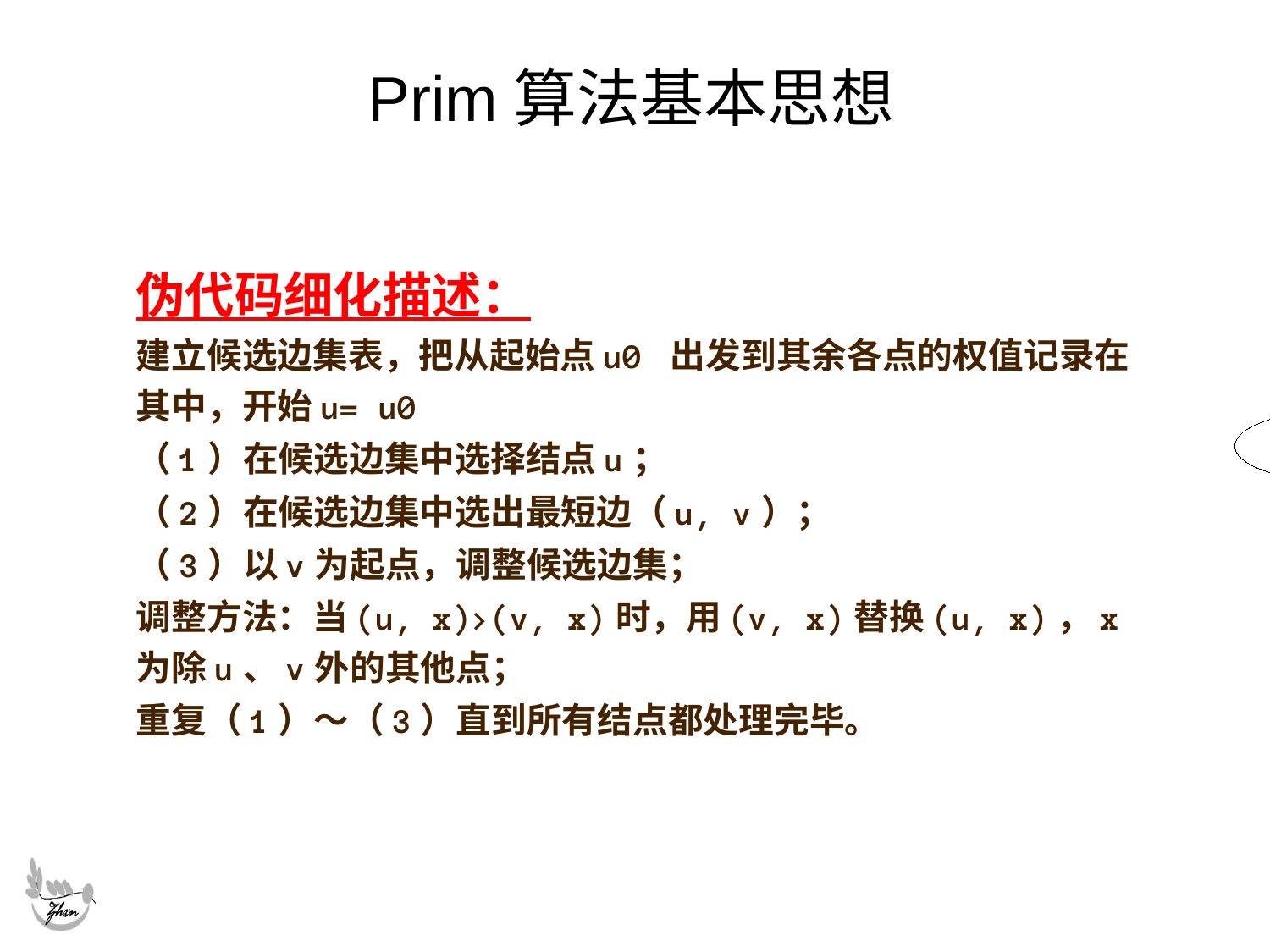

# Prim算法基本思想
伪代码细化描述：
建立候选边集表，把从起始点u0 出发到其余各点的权值记录在其中，开始u= u0
（1）在候选边集中选择结点u；
（2）在候选边集中选出最短边（u, v）；
（3）以v为起点，调整候选边集；
调整方法：当(u, x)>(v, x)时，用(v, x)替换(u, x)，x为除u、v外的其他点；
重复（1）～（3）直到所有结点都处理完毕。

到此
107